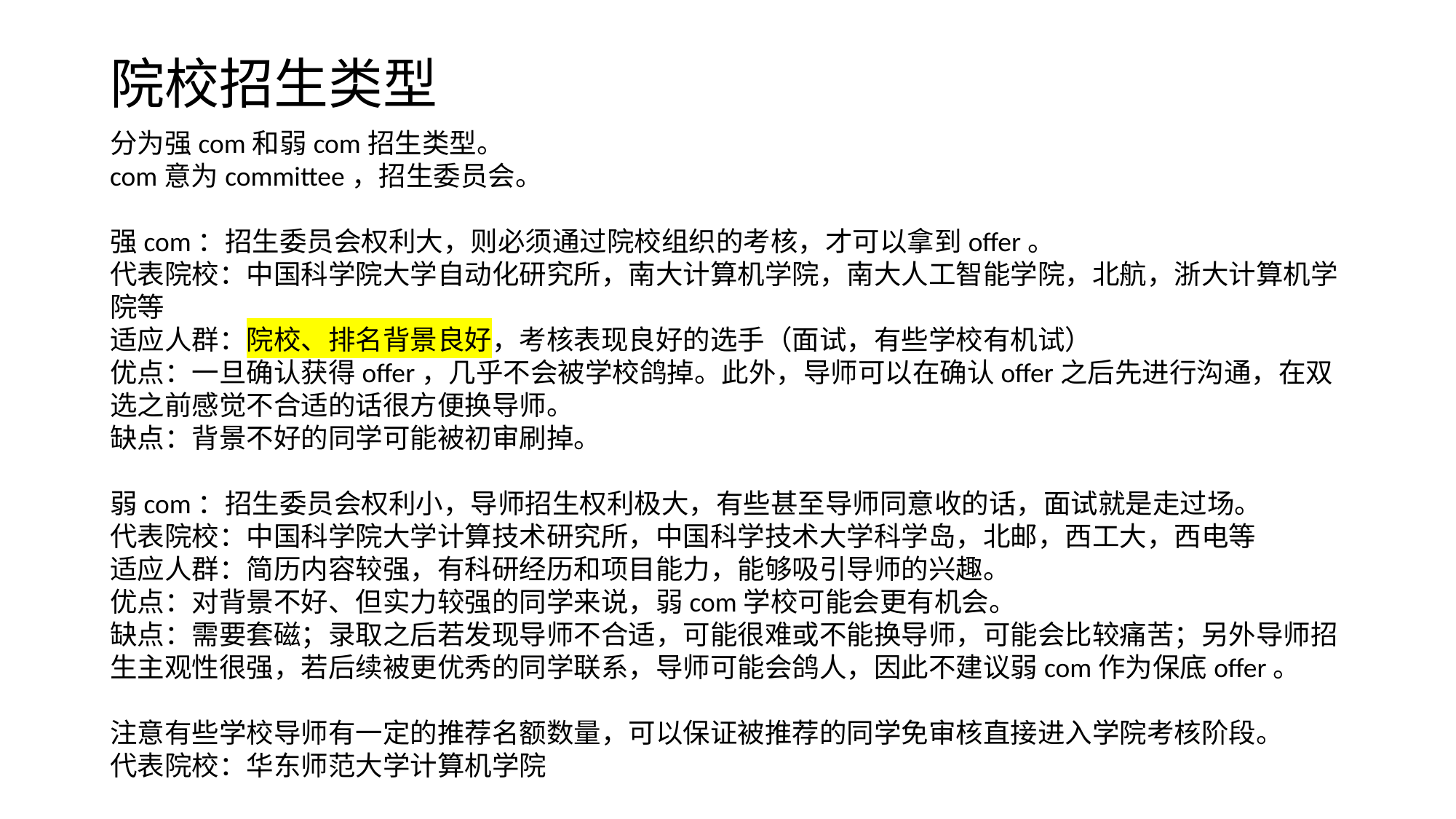

院校招生类型
分为强com和弱com招生类型。
com意为committee，招生委员会。

强com：招生委员会权利大，则必须通过院校组织的考核，才可以拿到offer。
代表院校：中国科学院大学自动化研究所，南大计算机学院，南大人工智能学院，北航，浙大计算机学院等
适应人群：院校、排名背景良好，考核表现良好的选手（面试，有些学校有机试）
优点：一旦确认获得offer，几乎不会被学校鸽掉。此外，导师可以在确认offer之后先进行沟通，在双选之前感觉不合适的话很方便换导师。
缺点：背景不好的同学可能被初审刷掉。

弱com：招生委员会权利小，导师招生权利极大，有些甚至导师同意收的话，面试就是走过场。
代表院校：中国科学院大学计算技术研究所，中国科学技术大学科学岛，北邮，西工大，西电等
适应人群：简历内容较强，有科研经历和项目能力，能够吸引导师的兴趣。
优点：对背景不好、但实力较强的同学来说，弱com学校可能会更有机会。
缺点：需要套磁；录取之后若发现导师不合适，可能很难或不能换导师，可能会比较痛苦；另外导师招生主观性很强，若后续被更优秀的同学联系，导师可能会鸽人，因此不建议弱com作为保底offer。

注意有些学校导师有一定的推荐名额数量，可以保证被推荐的同学免审核直接进入学院考核阶段。
代表院校：华东师范大学计算机学院